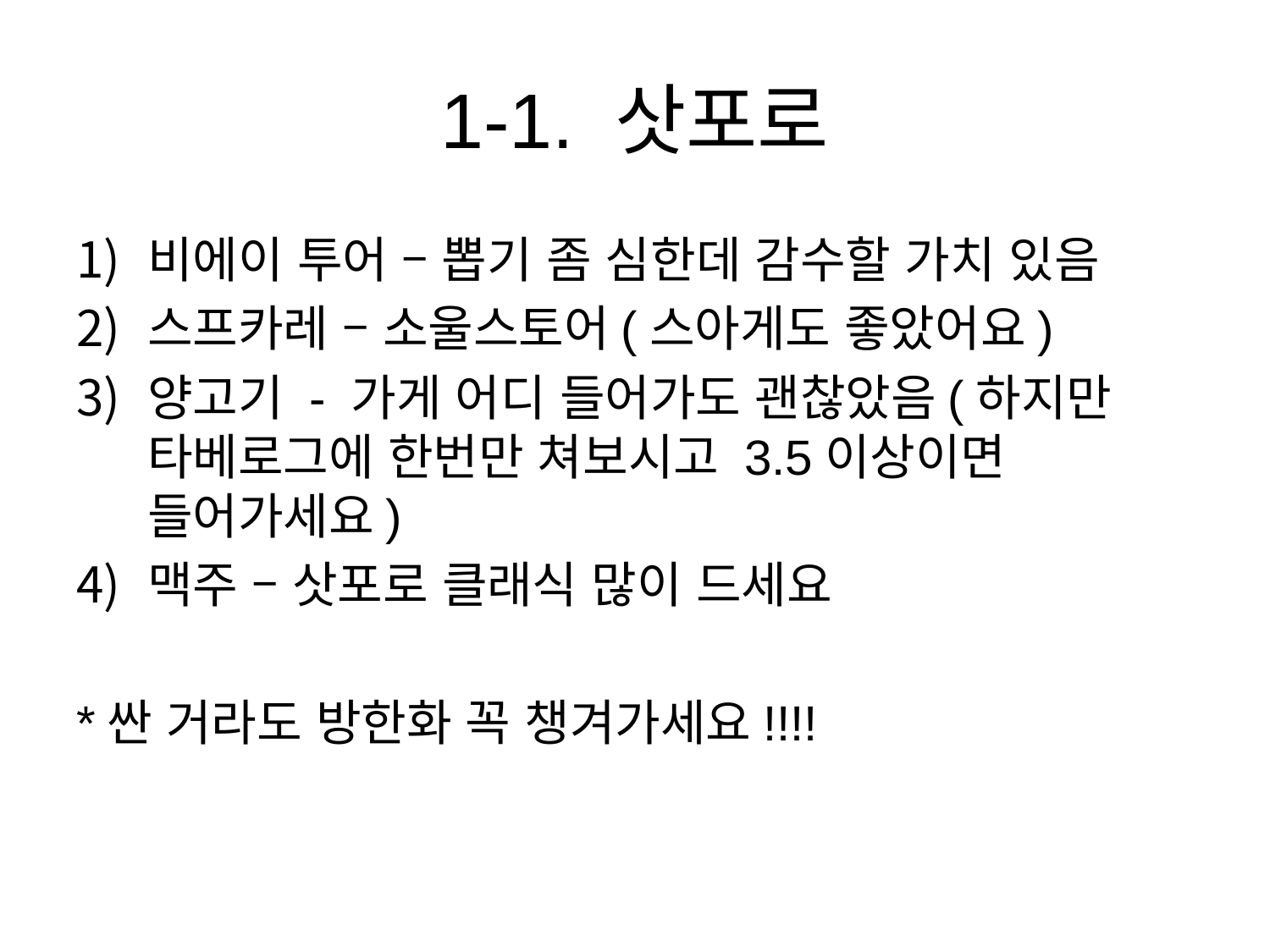

# 1-1. 삿포로
비에이 투어 – 뽑기 좀 심한데 감수할 가치 있음
스프카레 – 소울스토어(스아게도 좋았어요)
양고기 - 가게 어디 들어가도 괜찮았음(하지만 타베로그에 한번만 쳐보시고 3.5이상이면 들어가세요)
맥주 – 삿포로 클래식 많이 드세요

*싼 거라도 방한화 꼭 챙겨가세요!!!!